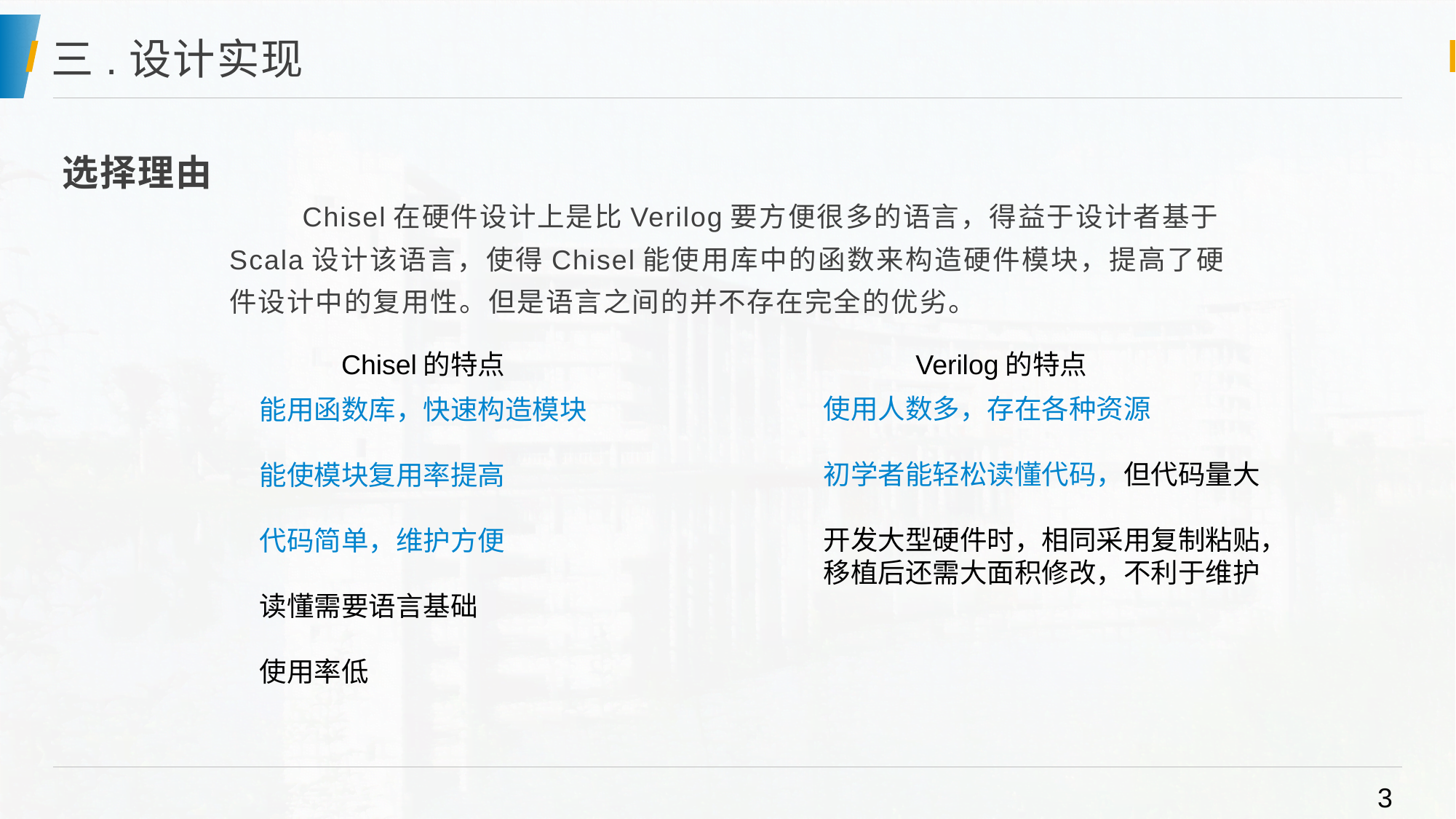

# 三.设计实现
选择理由
        Chisel在硬件设计上是比Verilog要方便很多的语言，得益于设计者基于Scala设计该语言，使得Chisel能使用库中的函数来构造硬件模块，提高了硬件设计中的复用性。但是语言之间的并不存在完全的优劣。
Chisel的特点
Verilog的特点
使用人数多，存在各种资源

初学者能轻松读懂代码，但代码量大

开发大型硬件时，相同采用复制粘贴，移植后还需大面积修改，不利于维护

能用函数库，快速构造模块

能使模块复用率提高

代码简单，维护方便

读懂需要语言基础

使用率低

3